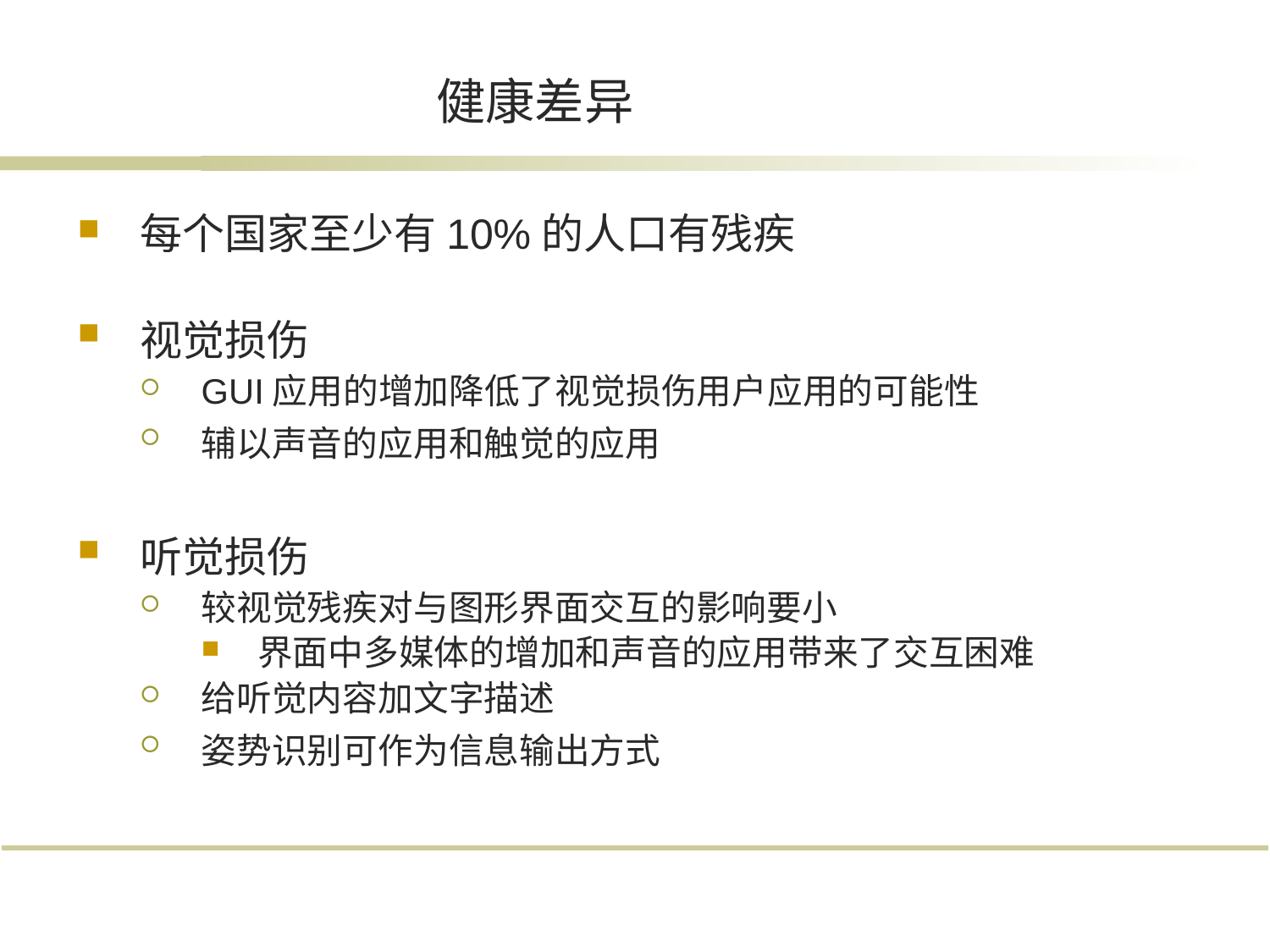

# 健康差异
每个国家至少有10%的人口有残疾

视觉损伤
GUI应用的增加降低了视觉损伤用户应用的可能性
辅以声音的应用和触觉的应用

听觉损伤
较视觉残疾对与图形界面交互的影响要小
界面中多媒体的增加和声音的应用带来了交互困难
给听觉内容加文字描述
姿势识别可作为信息输出方式